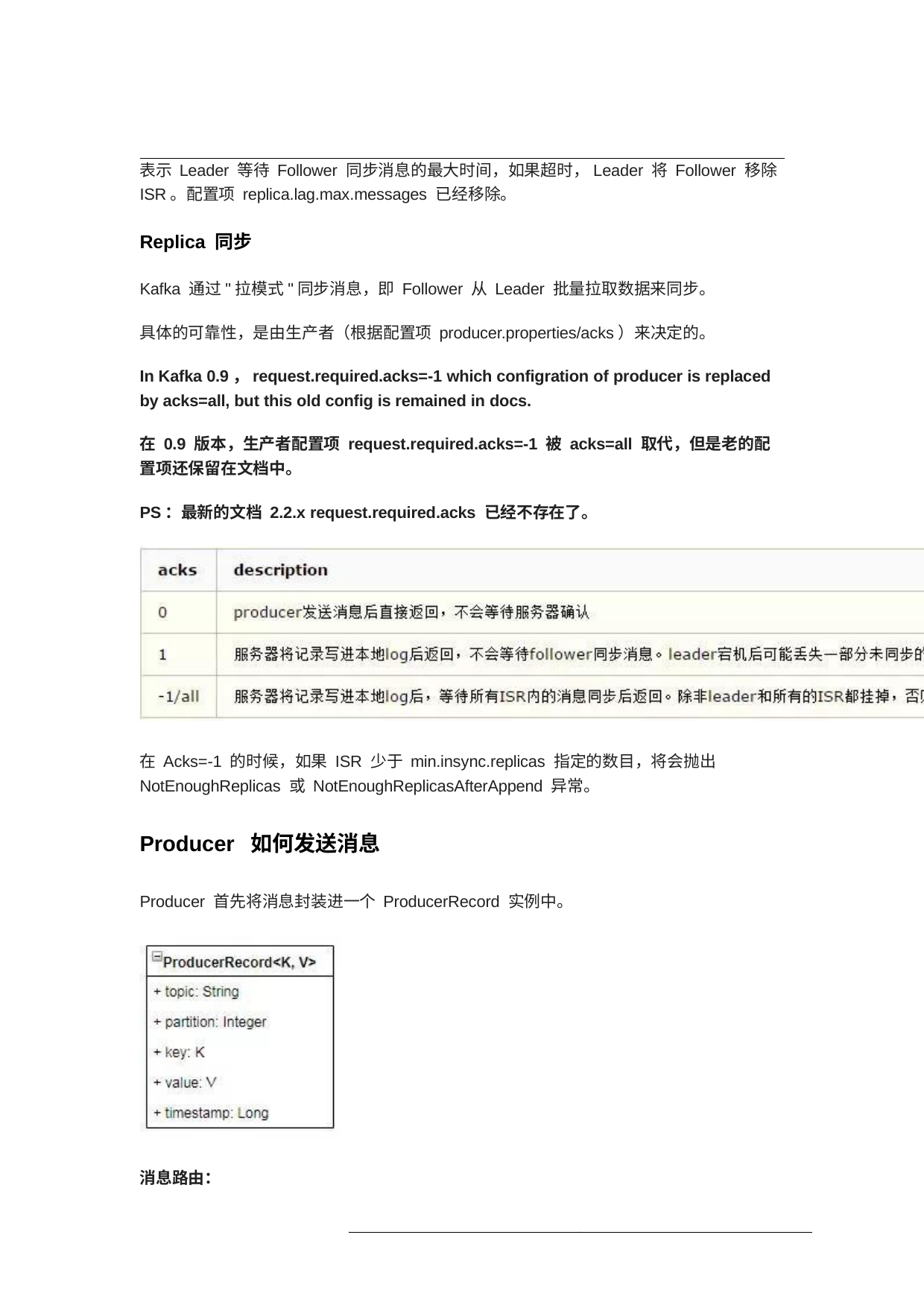

表示 Leader 等待 Follower 同步消息的最大时间，如果超时，Leader 将 Follower 移除 ISR。配置项 replica.lag.max.messages 已经移除。

Replica 同步

Kafka 通过"拉模式"同步消息，即 Follower 从 Leader 批量拉取数据来同步。

具体的可靠性，是由生产者（根据配置项 producer.properties/acks）来决定的。

In Kafka 0.9，request.required.acks=-1 which configration of producer is replaced  by acks=all, but this old config is remained in docs.

在 0.9 版本，生产者配置项 request.required.acks=-1 被 acks=all 取代，但是老的配 置项还保留在文档中。

PS：最新的文档 2.2.x request.required.acks 已经不存在了。

在 Acks=-1 的时候，如果 ISR 少于 min.insync.replicas 指定的数目，将会抛出 NotEnoughReplicas 或 NotEnoughReplicasAfterAppend 异常。

Producer 如何发送消息

Producer 首先将消息封装进一个 ProducerRecord 实例中。

消息路由：